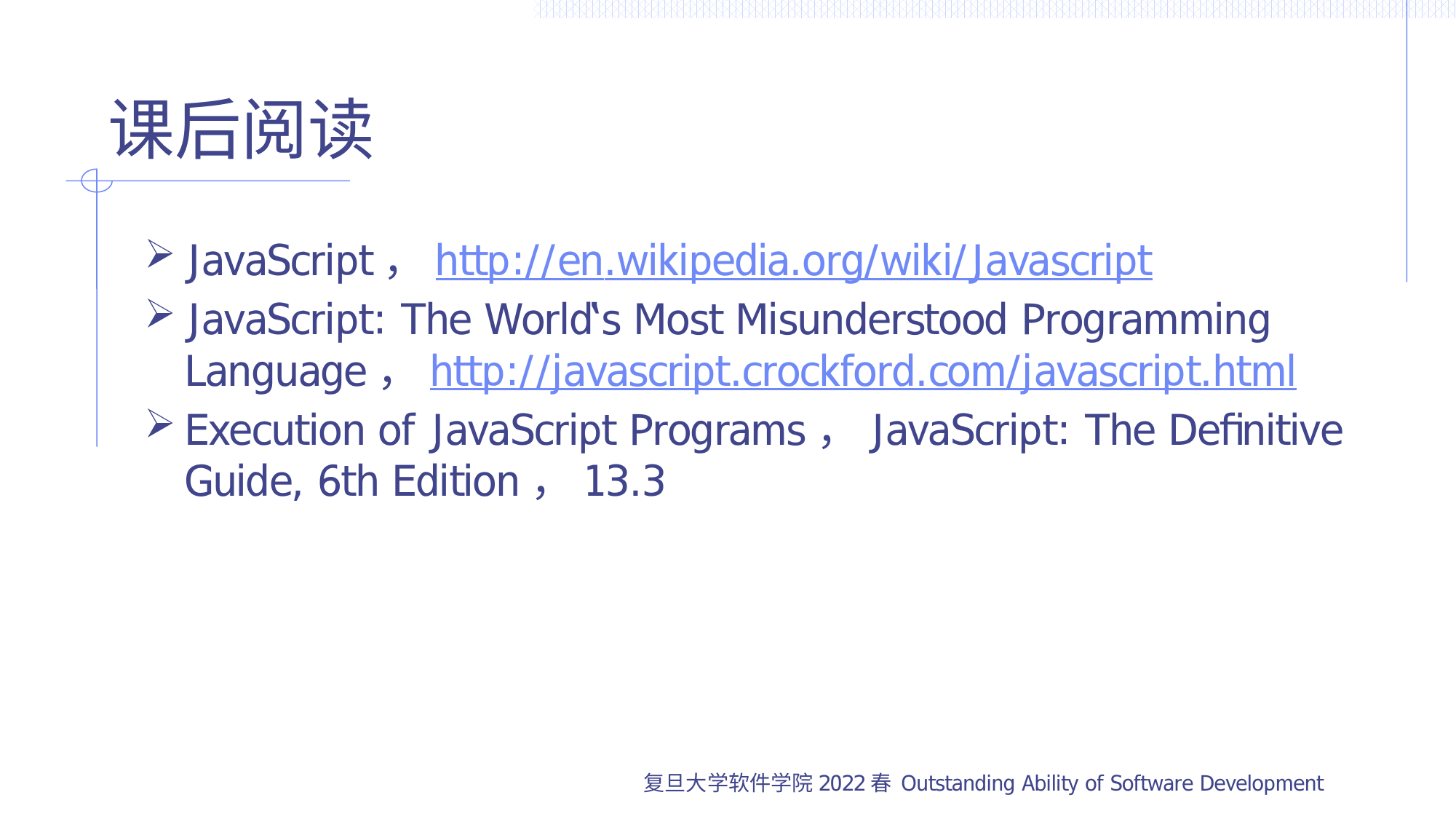

# 课后阅读
JavaScript，http://en.wikipedia.org/wiki/Javascript
JavaScript: The World‘s Most Misunderstood Programming Language，http://javascript.crockford.com/javascript.html
Execution of JavaScript Programs，JavaScript: The Definitive Guide, 6th Edition，13.3